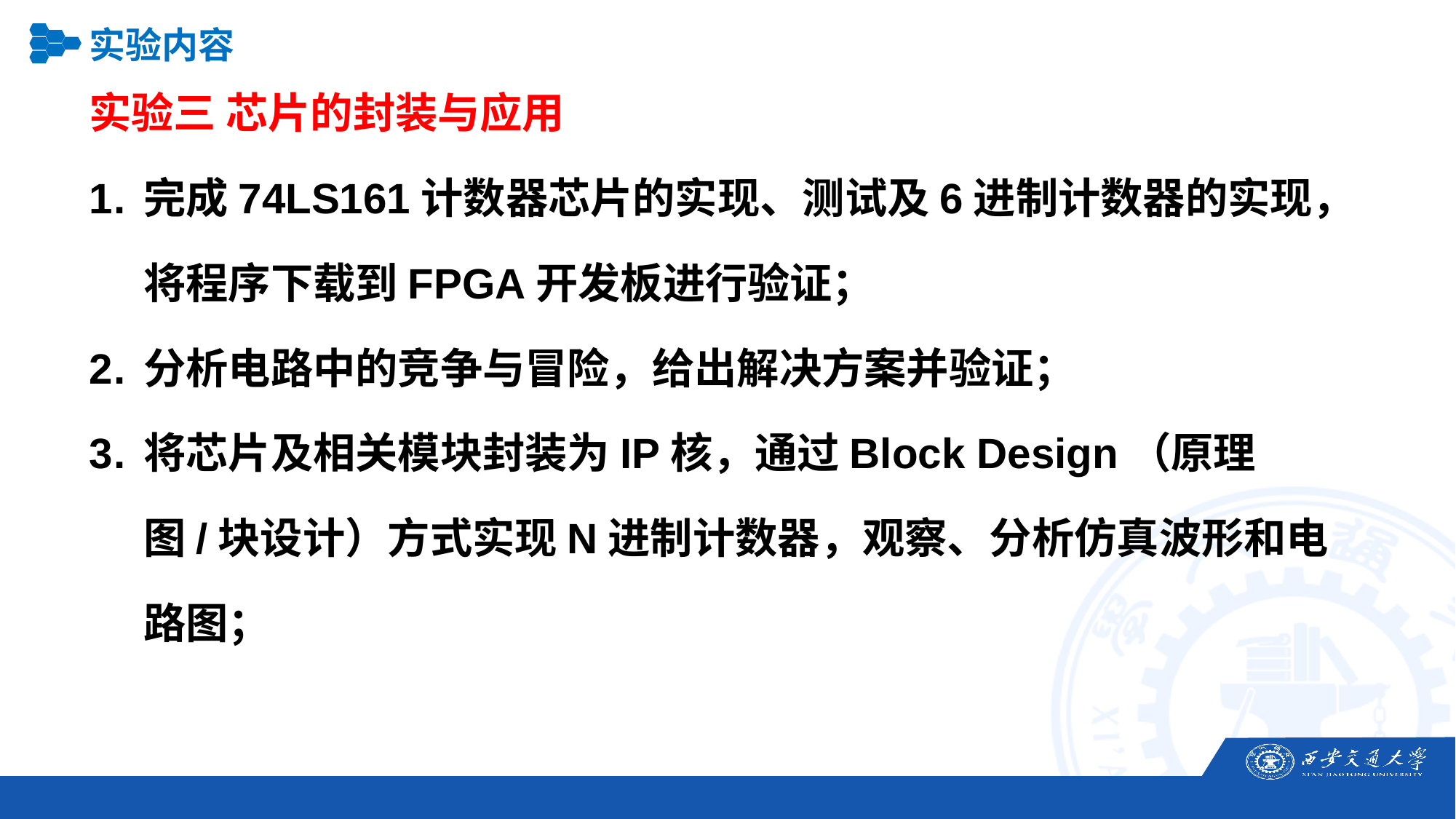

实验内容
实验三 芯片的封装与应用
完成74LS161计数器芯片的实现、测试及6进制计数器的实现，将程序下载到FPGA开发板进行验证；
分析电路中的竞争与冒险，给出解决方案并验证；
将芯片及相关模块封装为IP核，通过Block Design（原理图/块设计）方式实现N进制计数器，观察、分析仿真波形和电路图；